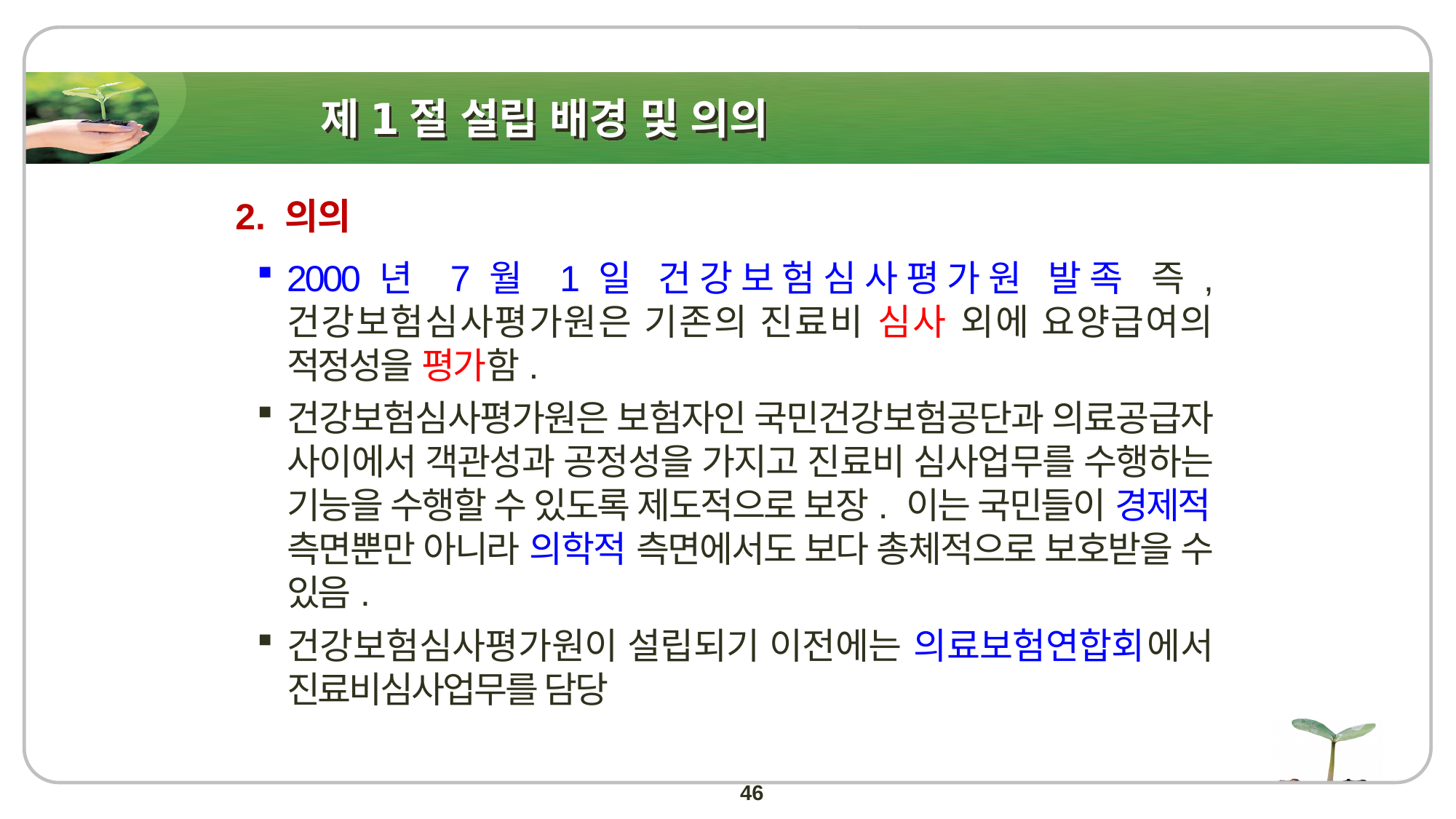

# 제1절 설립 배경 및 의의
2. 의의
2000년 7월 1일 건강보험심사평가원 발족 즉, 건강보험심사평가원은 기존의 진료비 심사 외에 요양급여의 적정성을 평가함.
건강보험심사평가원은 보험자인 국민건강보험공단과 의료공급자 사이에서 객관성과 공정성을 가지고 진료비 심사업무를 수행하는 기능을 수행할 수 있도록 제도적으로 보장. 이는 국민들이 경제적 측면뿐만 아니라 의학적 측면에서도 보다 총체적으로 보호받을 수 있음.
건강보험심사평가원이 설립되기 이전에는 의료보험연합회에서 진료비심사업무를 담당
46